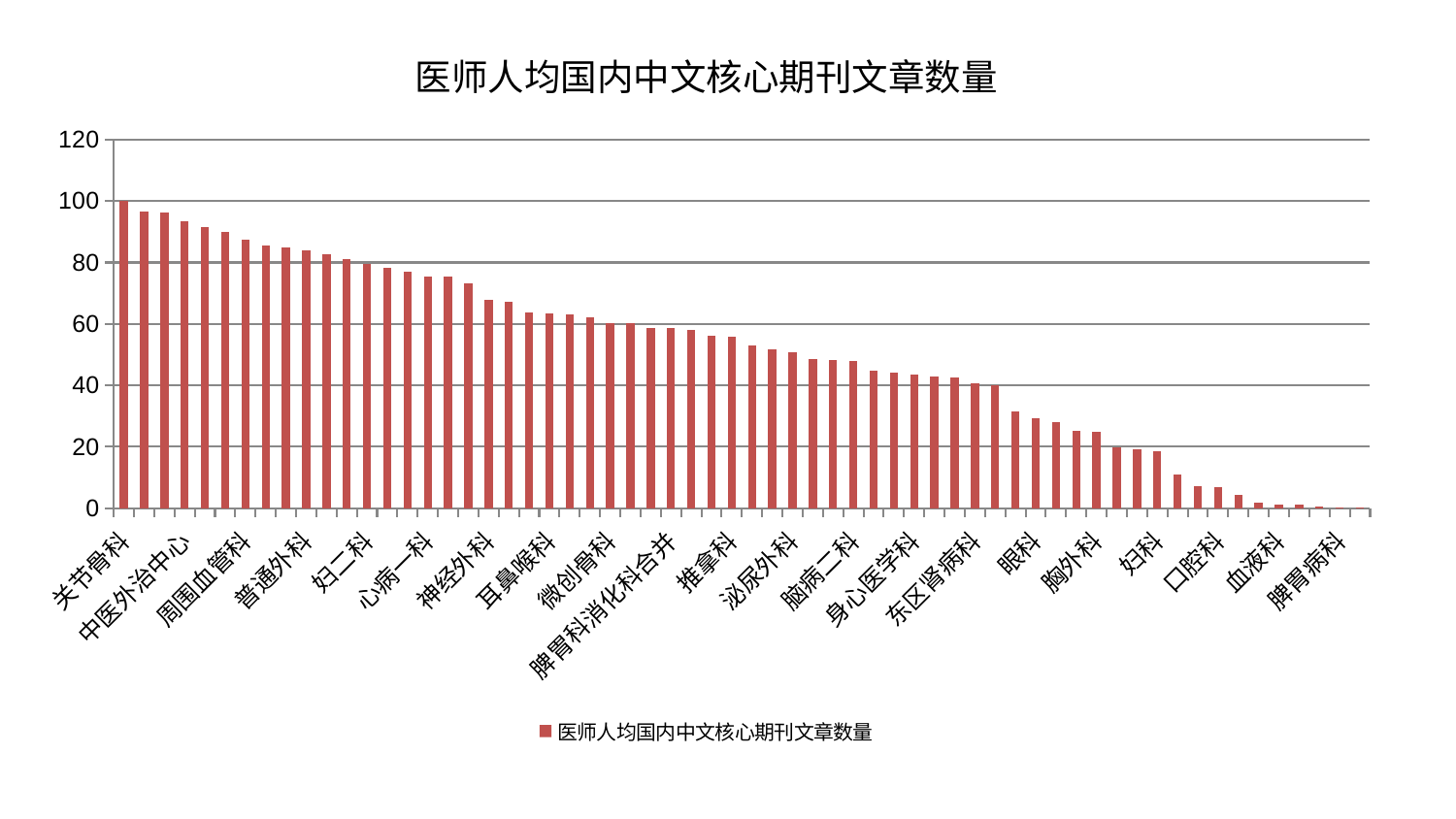

### Chart: 医师人均国内中文核心期刊文章数量

| Category | 医师人均国内中文核心期刊文章数量 |
|---|---|
| 关节骨科 | 100.0 |
| 男科 | 96.56210964639833 |
| 小儿推拿科 | 96.17268418100804 |
| 中医外治中心 | 93.52330658102153 |
| 综合内科 | 91.59020648675002 |
| 肝胆外科 | 89.80937934655114 |
| 周围血管科 | 87.39770192263374 |
| 风湿病科 | 85.39955024381996 |
| 产科 | 84.75091755566596 |
| 普通外科 | 84.10180674324384 |
| 重症医学科 | 82.72152166883326 |
| 消化内科 | 81.12369624117207 |
| 妇二科 | 79.68956567187755 |
| 呼吸内科 | 78.38375294809227 |
| 心血管内科 | 77.13901610797129 |
| 心病一科 | 75.49921236499361 |
| 脑病一科 | 75.3919601063151 |
| 治未病中心 | 73.30740848480178 |
| 神经外科 | 67.90263560956912 |
| 西区重症医学科 | 67.29323344781041 |
| 乳腺甲状腺外科 | 63.61927311300456 |
| 耳鼻喉科 | 63.42686749224125 |
| 肾病科 | 63.059279678473956 |
| 医院 | 62.02596636171142 |
| 微创骨科 | 60.27904689703693 |
| 老年医学科 | 60.2023404643724 |
| 脑病三科 | 58.62573658332507 |
| 脾胃科消化科合并 | 58.60886400546165 |
| 美容皮肤科 | 57.92634371509413 |
| 东区重症医学科 | 56.12192384245987 |
| 推拿科 | 55.88192348632691 |
| 肾脏内科 | 52.97255459541611 |
| 康复科 | 51.79969881375248 |
| 泌尿外科 | 50.91304086645904 |
| 针灸科 | 48.48527633111891 |
| 小儿骨科 | 48.29149328345572 |
| 脑病二科 | 47.81509873286805 |
| 创伤骨科 | 44.654799883965765 |
| 运动损伤骨科 | 44.11742227953755 |
| 身心医学科 | 43.49634561556978 |
| 中医经典科 | 42.88750440772679 |
| 心病四科 | 42.477293222745544 |
| 东区肾病科 | 40.56522312331609 |
| 肛肠科 | 40.18632153682802 |
| 心病三科 | 31.58131803325798 |
| 眼科 | 29.424701891337392 |
| 皮肤科 | 28.16874931027967 |
| 神经内科 | 25.145584463589977 |
| 胸外科 | 24.904888765988183 |
| 骨科 | 19.93671675513875 |
| 心病二科 | 19.232339104284627 |
| 妇科 | 18.62496356774286 |
| 内分泌科 | 11.070713122870202 |
| 显微骨科 | 7.0643240329244135 |
| 口腔科 | 6.992920140912254 |
| 妇科妇二科合并 | 4.3861488614006205 |
| 肝病科 | 1.783292173310601 |
| 血液科 | 1.2675641647851088 |
| 儿科 | 1.2669554059050543 |
| 脊柱骨科 | 0.5554522827930947 |
| 脾胃病科 | 0.35686669730367665 |
| 肿瘤内科 | 0.2309061440820944 |
48